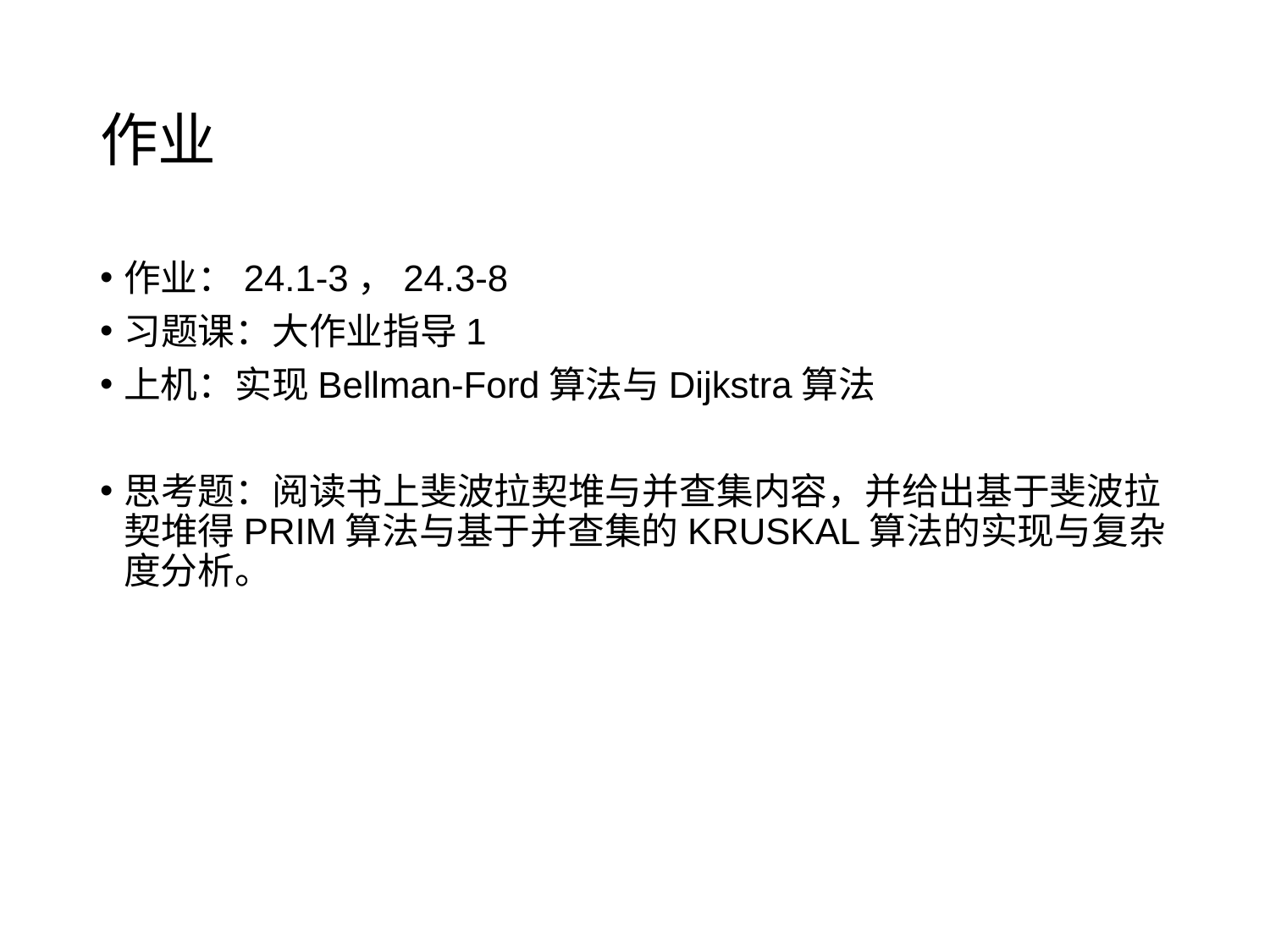

# 作业
作业：24.1-3，24.3-8
习题课：大作业指导1
上机：实现Bellman-Ford算法与Dijkstra算法

思考题：阅读书上斐波拉契堆与并查集内容，并给出基于斐波拉契堆得PRIM算法与基于并查集的KRUSKAL算法的实现与复杂度分析。